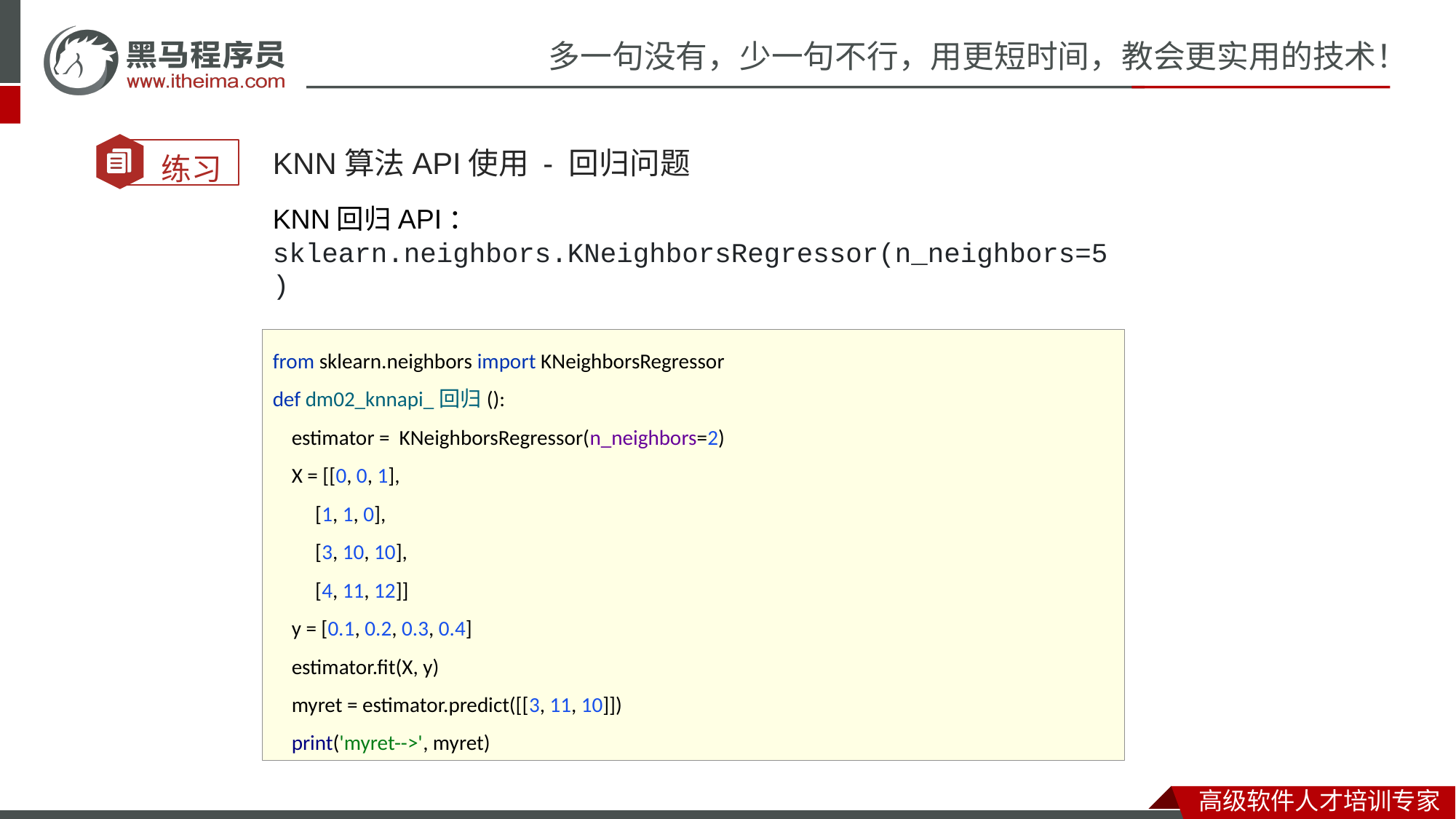

KNN算法API使用 - 回归问题
KNN回归API：
sklearn.neighbors.KNeighborsRegressor(n_neighbors=5)
from sklearn.neighbors import KNeighborsRegressor
def dm02_knnapi_回归():
    estimator =  KNeighborsRegressor(n_neighbors=2)
    X = [[0, 0, 1],
         [1, 1, 0],
         [3, 10, 10],
         [4, 11, 12]]
    y = [0.1, 0.2, 0.3, 0.4]
    estimator.fit(X, y)
    myret = estimator.predict([[3, 11, 10]])
    print('myret-->', myret)